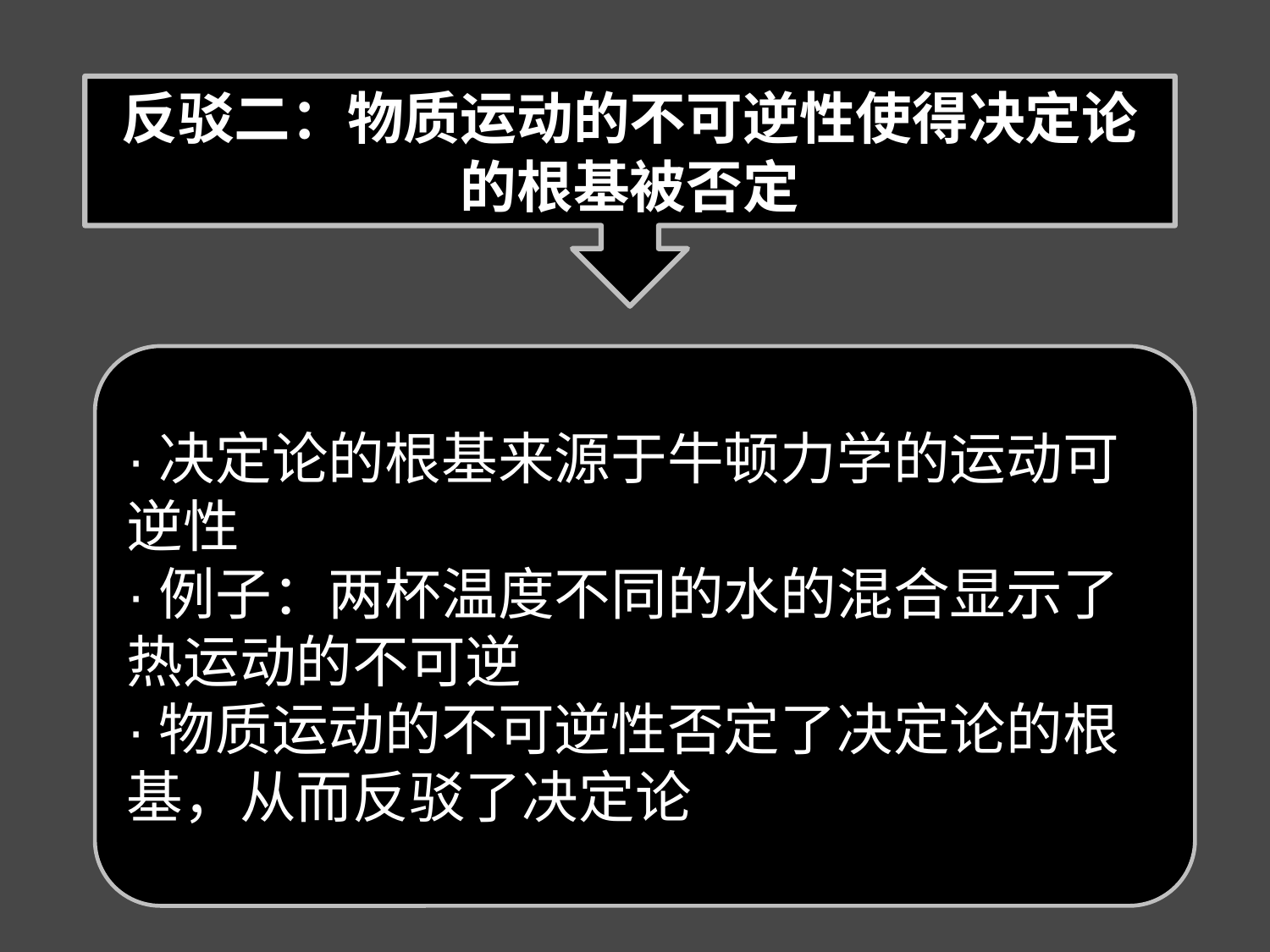

反驳二：物质运动的不可逆性使得决定论的根基被否定
·决定论的根基来源于牛顿力学的运动可逆性
·例子：两杯温度不同的水的混合显示了热运动的不可逆
·物质运动的不可逆性否定了决定论的根基，从而反驳了决定论